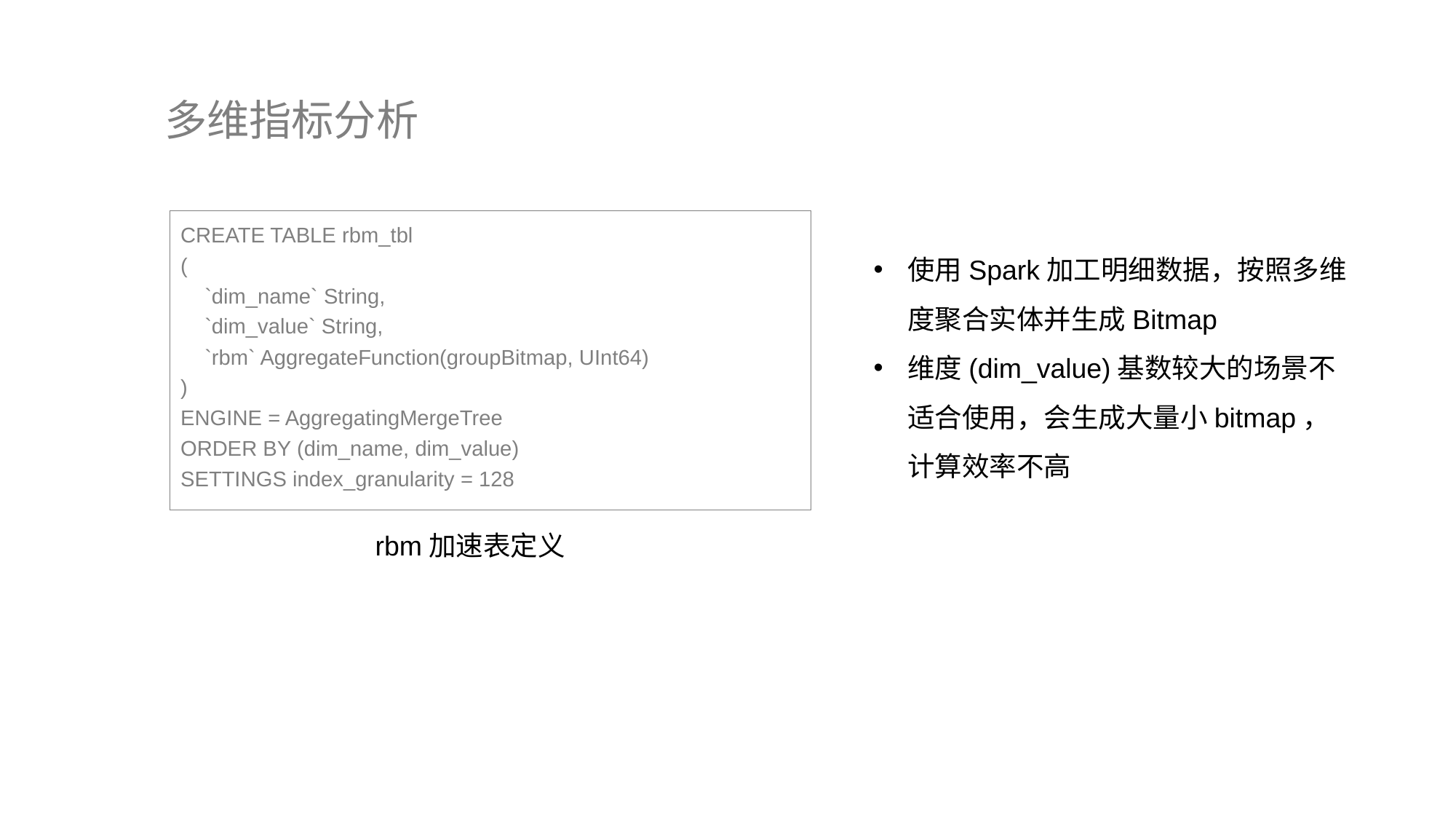

# 多维指标分析
CREATE TABLE rbm_tbl
(
    `dim_name` String,
    `dim_value` String,
    `rbm` AggregateFunction(groupBitmap, UInt64)
)
ENGINE = AggregatingMergeTree
ORDER BY (dim_name, dim_value)
SETTINGS index_granularity = 128
rbm加速表定义
使用Spark加工明细数据，按照多维度聚合实体并生成Bitmap
维度(dim_value)基数较大的场景不适合使用，会生成大量小bitmap，计算效率不高